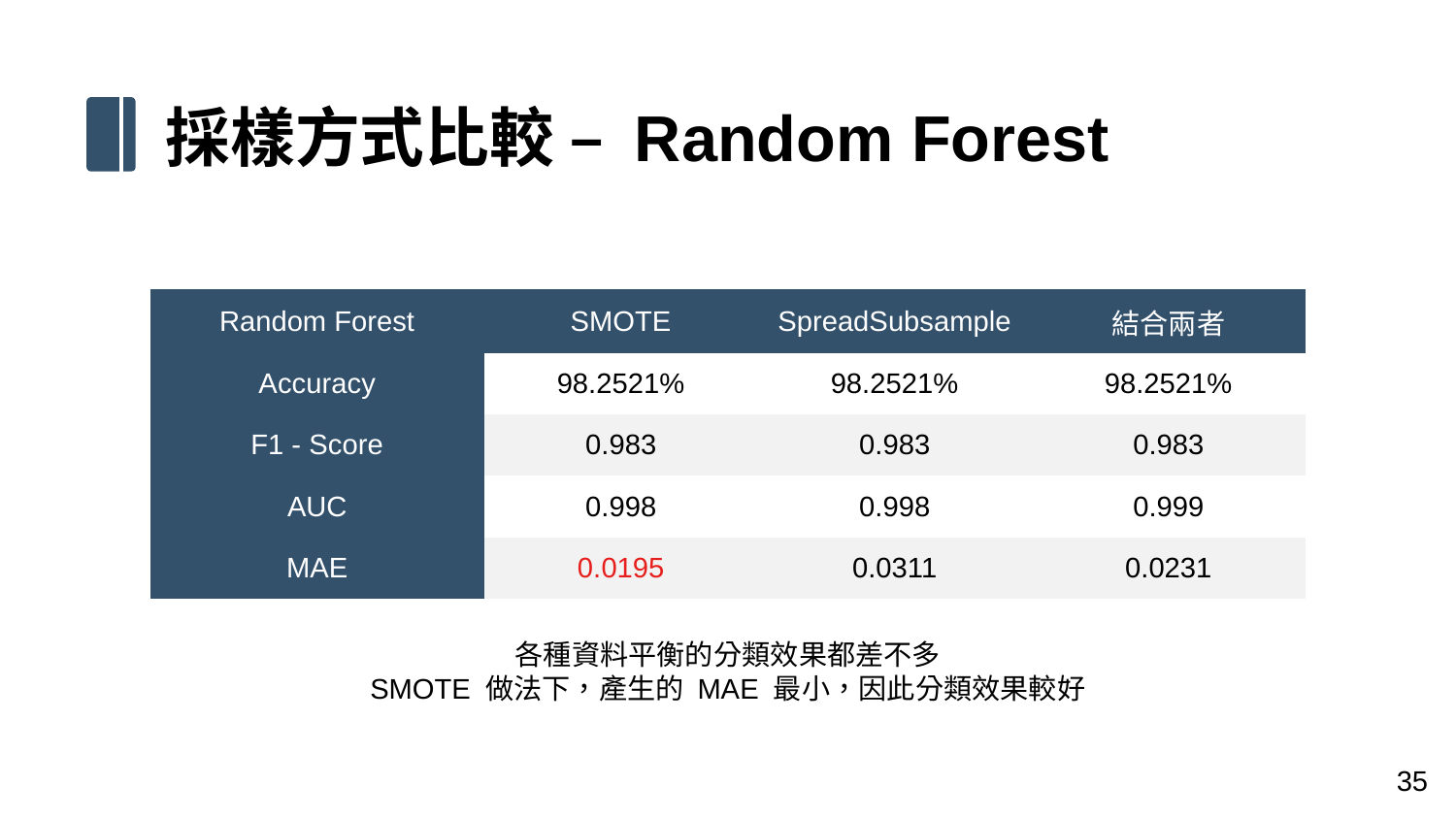

採樣方式比較 – Random Forest

| Random Forest | SMOTE | SpreadSubsample | 結合兩者 |
| --- | --- | --- | --- |
| Accuracy | 98.2521% | 98.2521% | 98.2521% |
| F1 - Score | 0.983 | 0.983 | 0.983 |
| AUC | 0.998 | 0.998 | 0.999 |
| MAE | 0.0195 | 0.0311 | 0.0231 |
各種資料平衡的分類效果都差不多
SMOTE 做法下，產生的 MAE 最小，因此分類效果較好
35